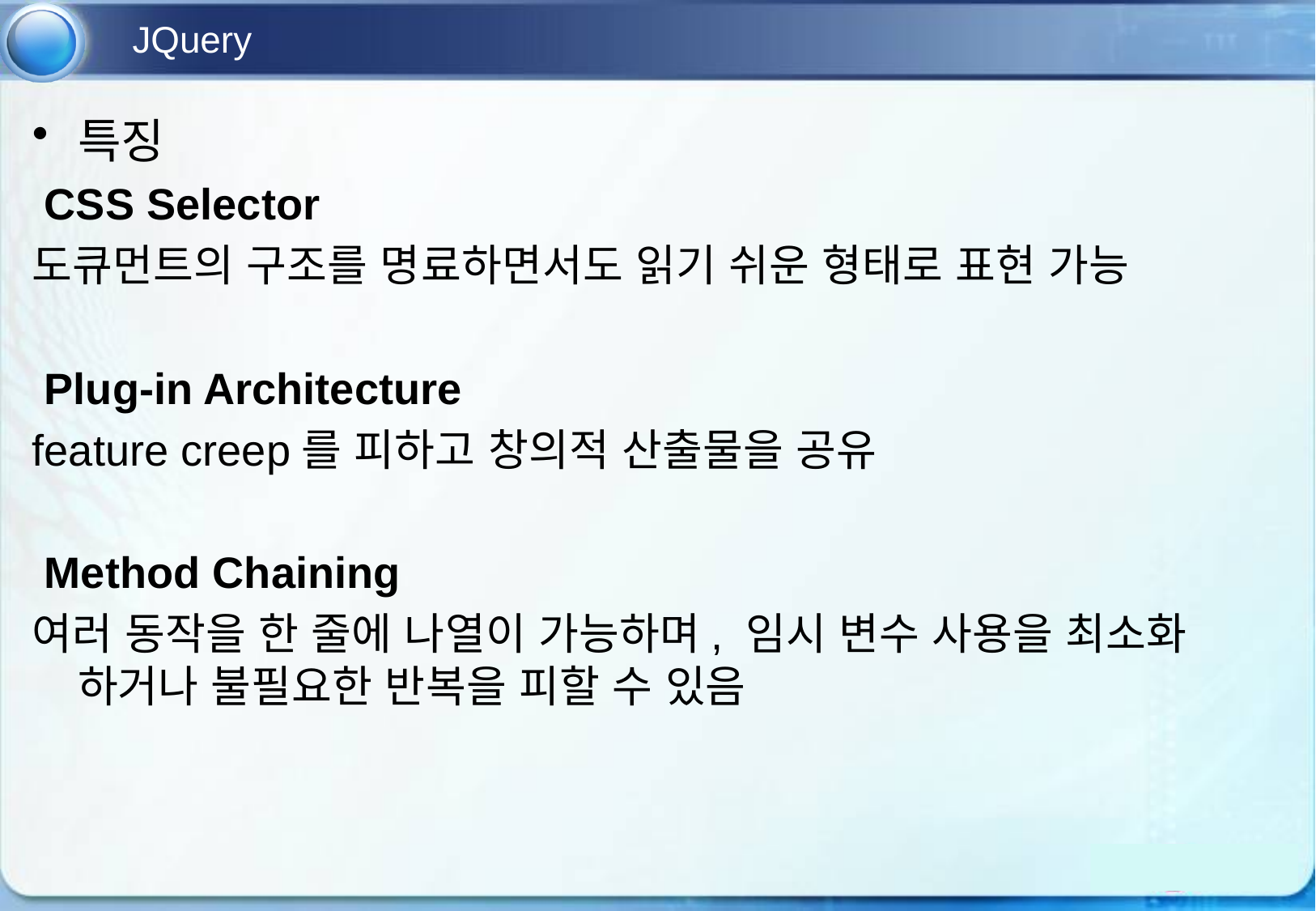

JQuery
특징
 CSS Selector
도큐먼트의 구조를 명료하면서도 읽기 쉬운 형태로 표현 가능

 Plug-in Architecture
feature creep를 피하고 창의적 산출물을 공유

 Method Chaining
여러 동작을 한 줄에 나열이 가능하며, 임시 변수 사용을 최소화 하거나 불필요한 반복을 피할 수 있음